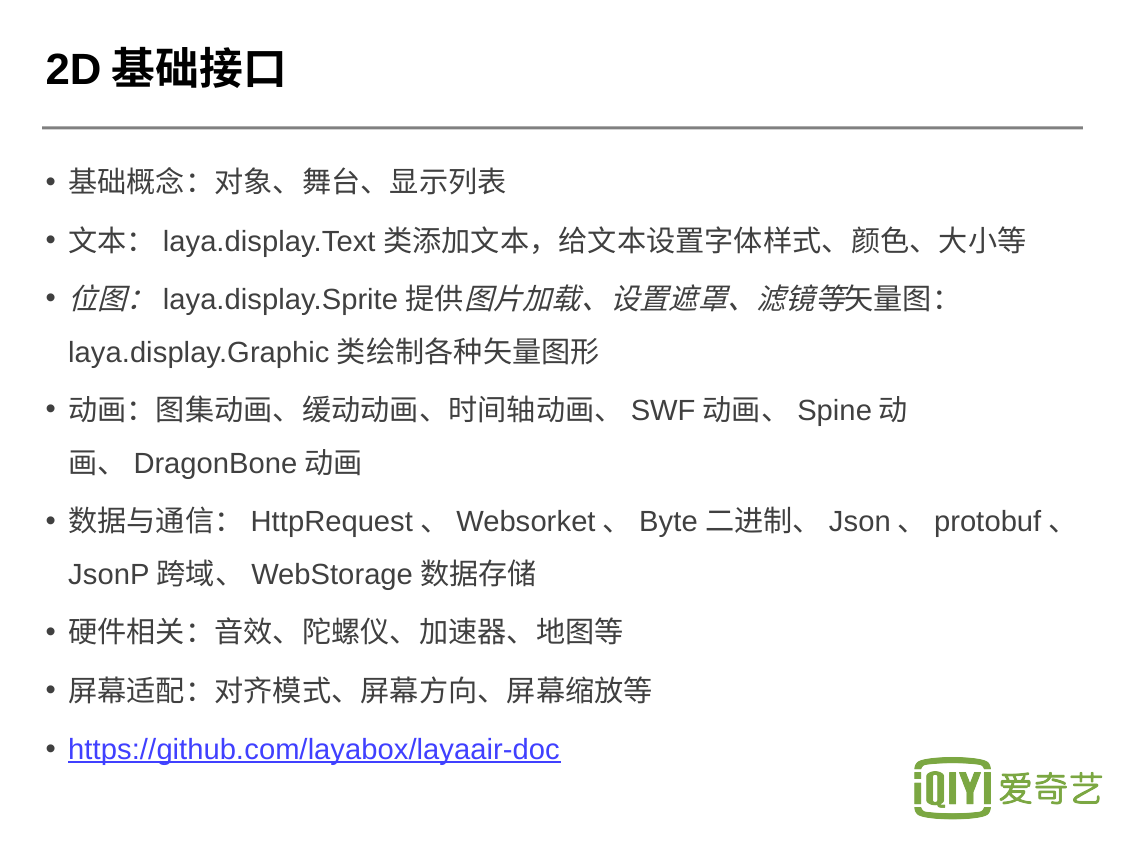

# 2D基础接口
基础概念：对象、舞台、显示列表
文本：laya.display.Text类添加文本，给文本设置字体样式、颜色、大小等
位图：laya.display.Sprite提供图片加载、设置遮罩、滤镜等矢量图： laya.display.Graphic类绘制各种矢量图形
动画：图集动画、缓动动画、时间轴动画、SWF动画、Spine动画、DragonBone动画
数据与通信：HttpRequest、Websorket、Byte二进制、Json、protobuf、JsonP跨域、WebStorage数据存储
硬件相关：音效、陀螺仪、加速器、地图等
屏幕适配：对齐模式、屏幕方向、屏幕缩放等
https://github.com/layabox/layaair-doc